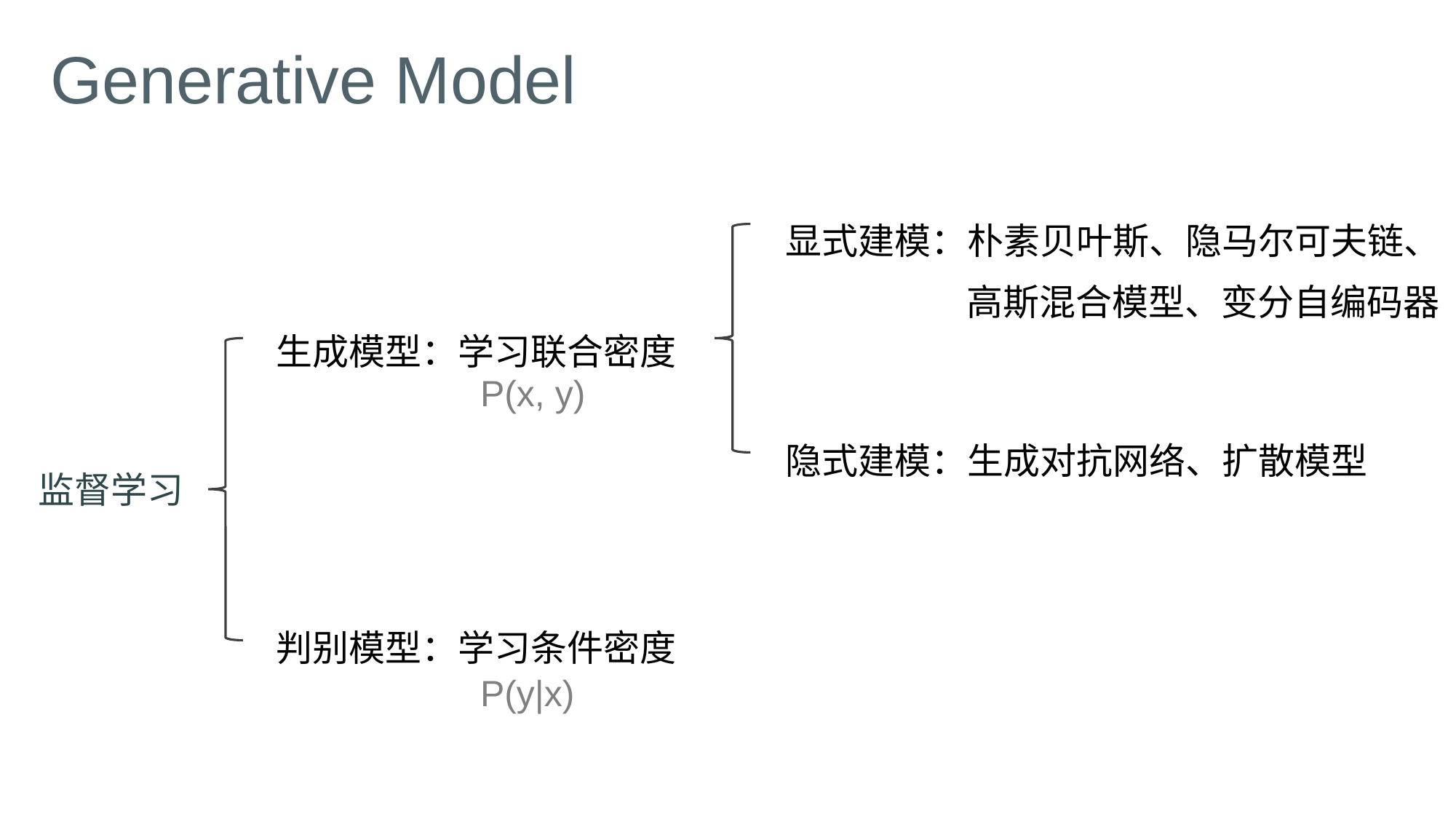

Generative Model
显式建模：朴素贝叶斯、隐马尔可夫链、

高斯混合模型、变分自编码器
生成模型：学习联合密度

P(x, y)
隐式建模：生成对抗网络、扩散模型
监督学习
判别模型：学习条件密度
P(y|x)